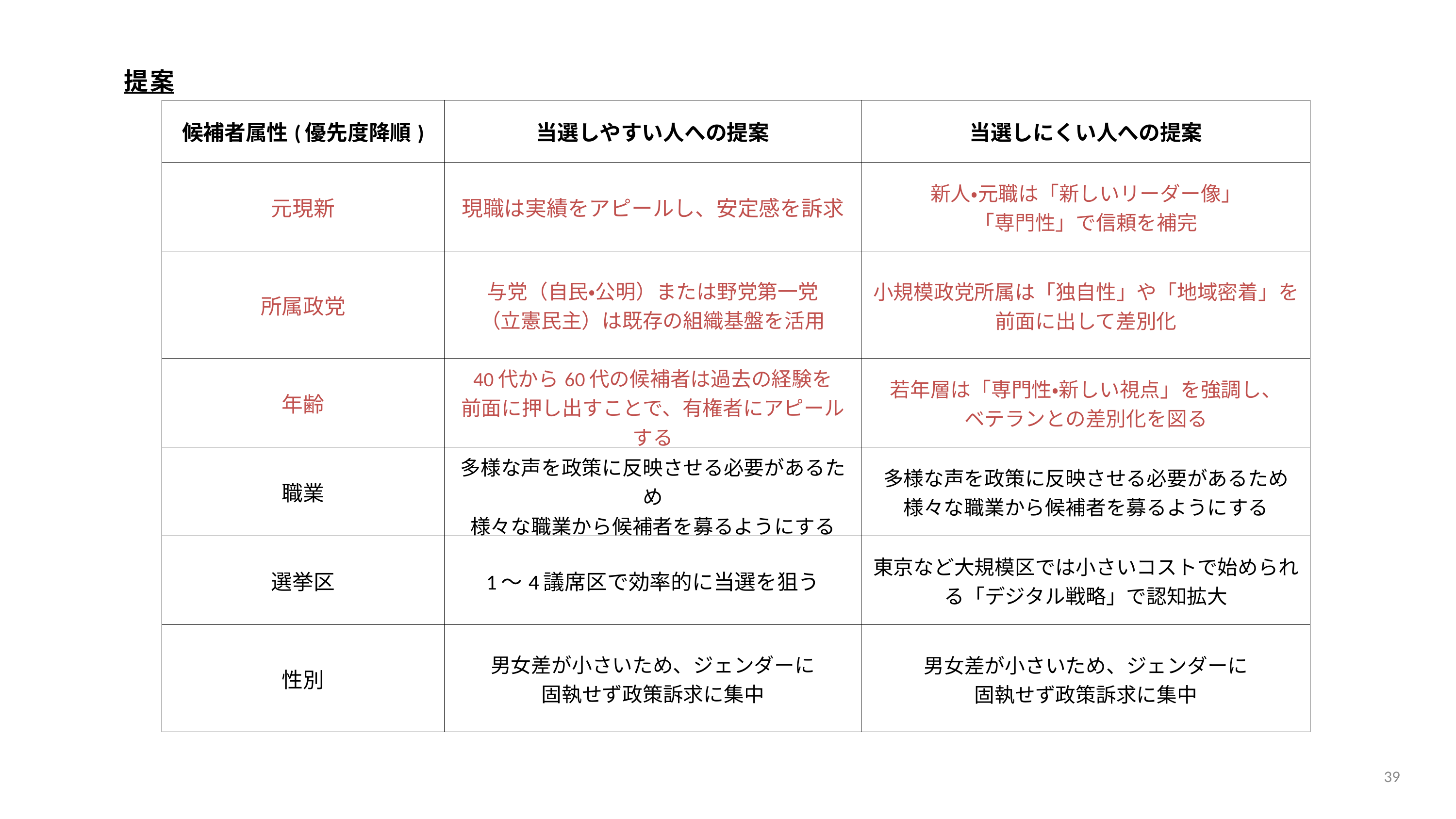

提案
| 候補者属性(優先度降順) | 当選しやすい人への提案 | 当選しにくい人への提案 |
| --- | --- | --- |
| 元現新 | 現職は実績をアピールし、安定感を訴求 | 新人・元職は「新しいリーダー像」 「専門性」で信頼を補完 |
| 所属政党 | 与党（自民・公明）または野党第一党 （立憲民主）は既存の組織基盤を活用 | 小規模政党所属は「独自性」や「地域密着」を前面に出して差別化 |
| 年齢 | 40代から60代の候補者は過去の経験を 前面に押し出すことで、有権者にアピールする | 若年層は「専門性・新しい視点」を強調し、 ベテランとの差別化を図る |
| 職業 | 多様な声を政策に反映させる必要があるため 様々な職業から候補者を募るようにする | 多様な声を政策に反映させる必要があるため 様々な職業から候補者を募るようにする |
| 選挙区 | 1〜4議席区で効率的に当選を狙う | 東京など大規模区では小さいコストで始められる「デジタル戦略」で認知拡大 |
| 性別 | 男女差が小さいため、ジェンダーに 固執せず政策訴求に集中 | 男女差が小さいため、ジェンダーに 固執せず政策訴求に集中 |
売り上げ
5%
アップ
39